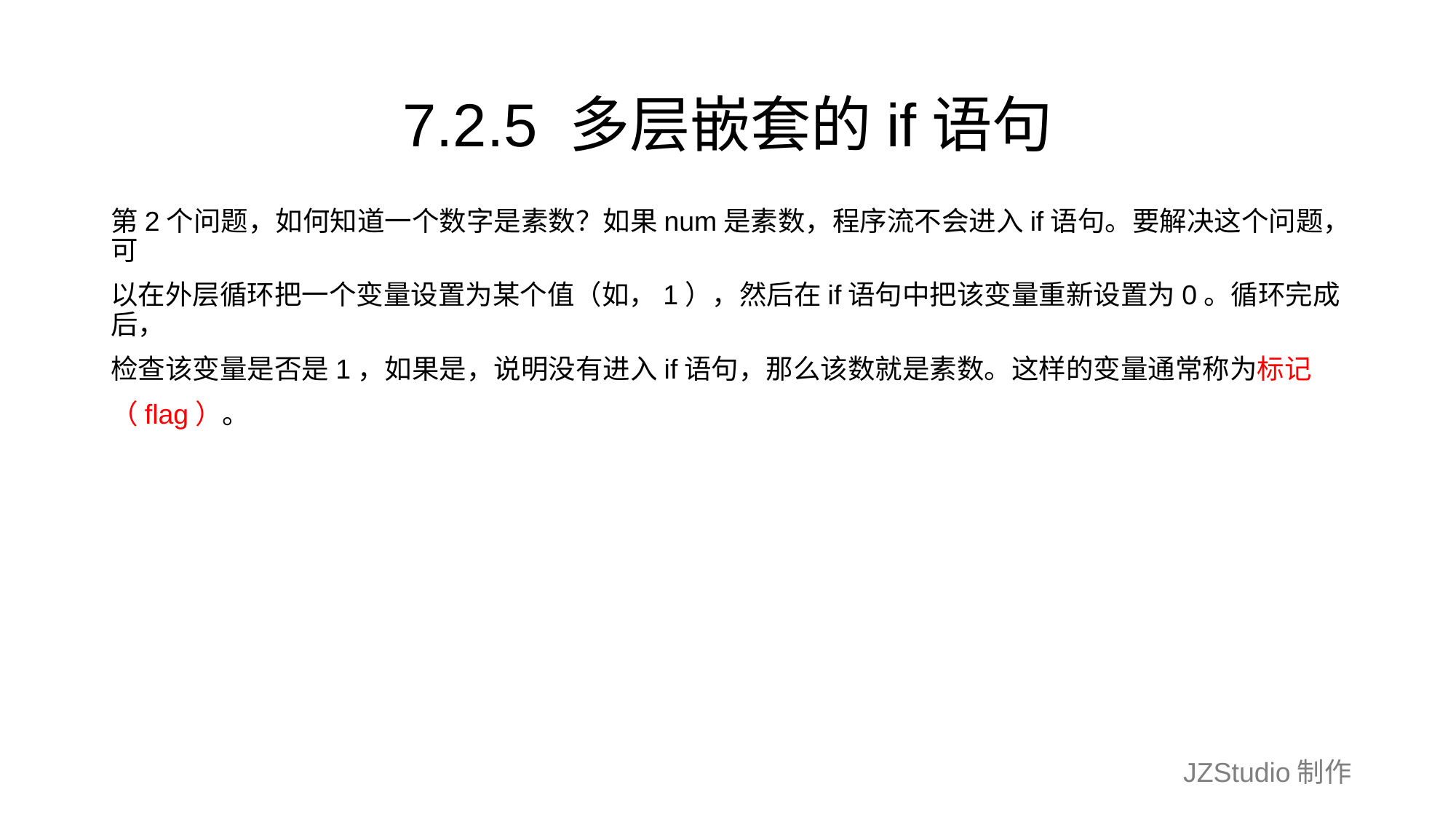

# 7.2.5 多层嵌套的if语句
第2个问题，如何知道一个数字是素数？如果num是素数，程序流不会进入if语句。要解决这个问题，可
以在外层循环把一个变量设置为某个值（如，1），然后在if语句中把该变量重新设置为0。循环完成后，
检查该变量是否是1，如果是，说明没有进入if语句，那么该数就是素数。这样的变量通常称为标记
（flag）。